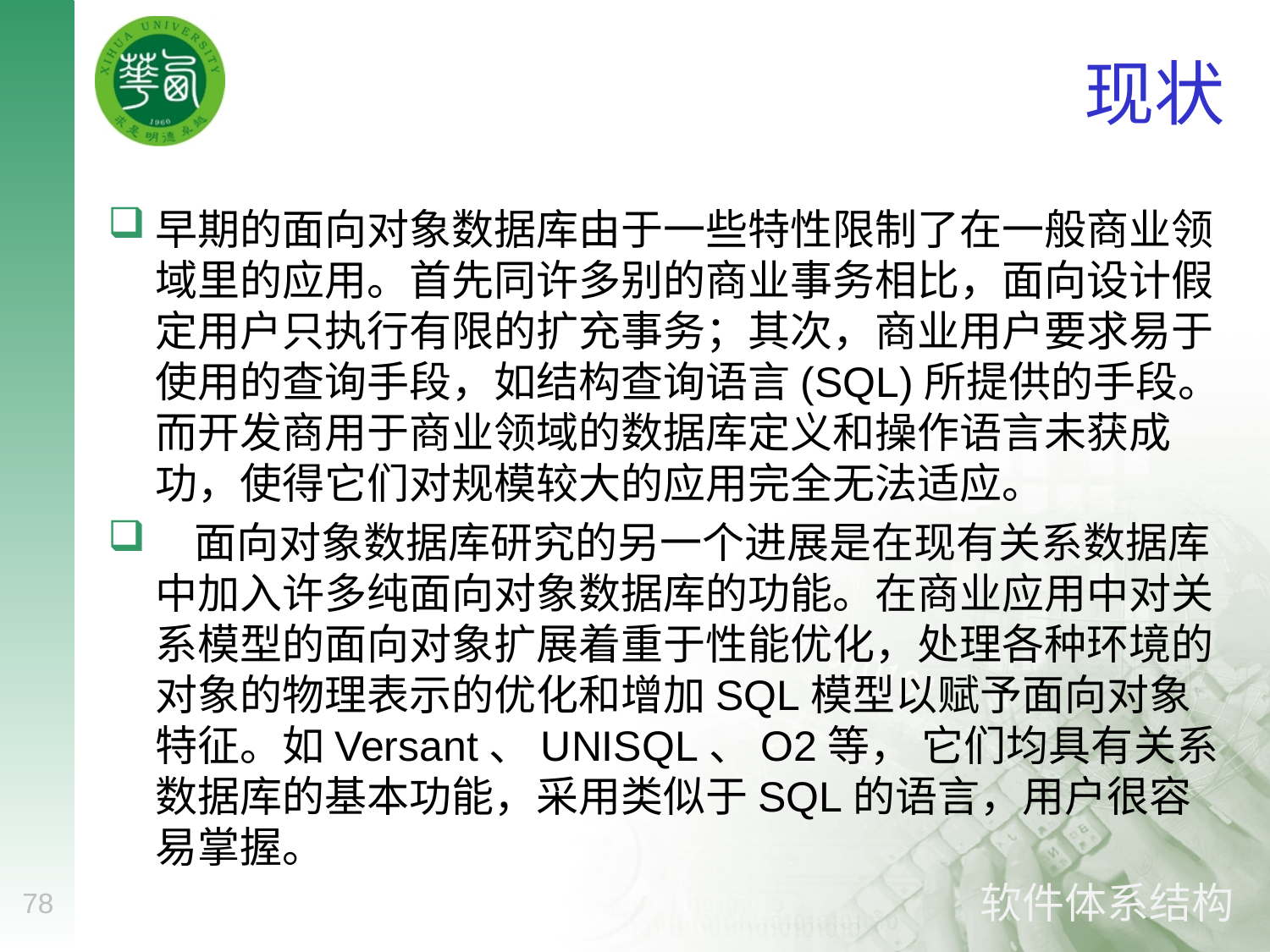

# 现状
早期的面向对象数据库由于一些特性限制了在一般商业领域里的应用。首先同许多别的商业事务相比，面向设计假定用户只执行有限的扩充事务；其次，商业用户要求易于使用的查询手段，如结构查询语言(SQL)所提供的手段。 而开发商用于商业领域的数据库定义和操作语言未获成功，使得它们对规模较大的应用完全无法适应。
   面向对象数据库研究的另一个进展是在现有关系数据库中加入许多纯面向对象数据库的功能。在商业应用中对关系模型的面向对象扩展着重于性能优化，处理各种环境的对象的物理表示的优化和增加SQL模型以赋予面向对象特征。如Versant、UNISQL、O2等， 它们均具有关系数据库的基本功能，采用类似于SQL的语言，用户很容易掌握。
78